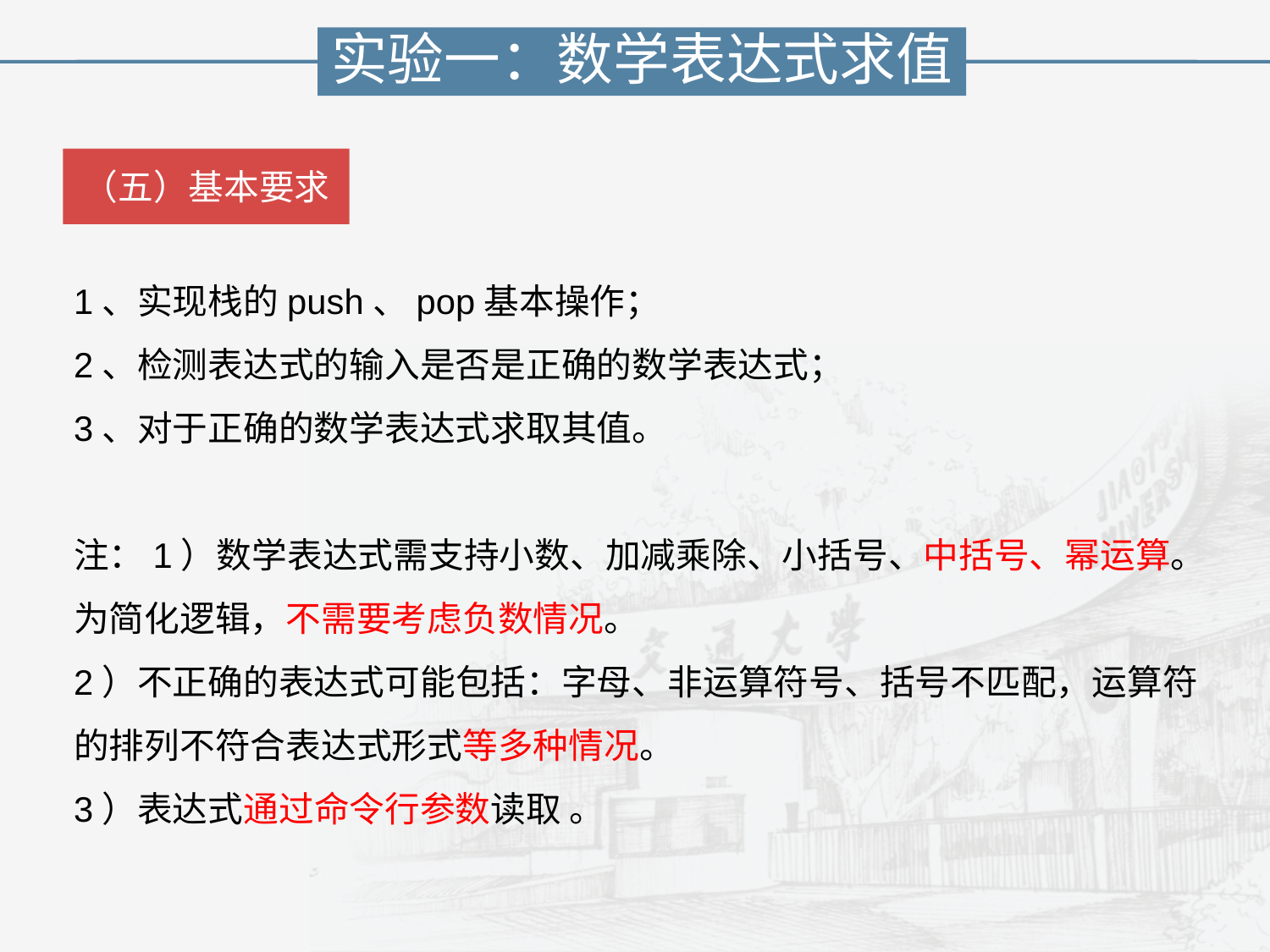

实验一：数学表达式求值
（五）基本要求
1、实现栈的push、pop基本操作；
2、检测表达式的输入是否是正确的数学表达式；
3、对于正确的数学表达式求取其值。

注：1）数学表达式需支持小数、加减乘除、小括号、中括号、幂运算。为简化逻辑，不需要考虑负数情况。
2）不正确的表达式可能包括：字母、非运算符号、括号不匹配，运算符的排列不符合表达式形式等多种情况。
3）表达式通过命令行参数读取 。